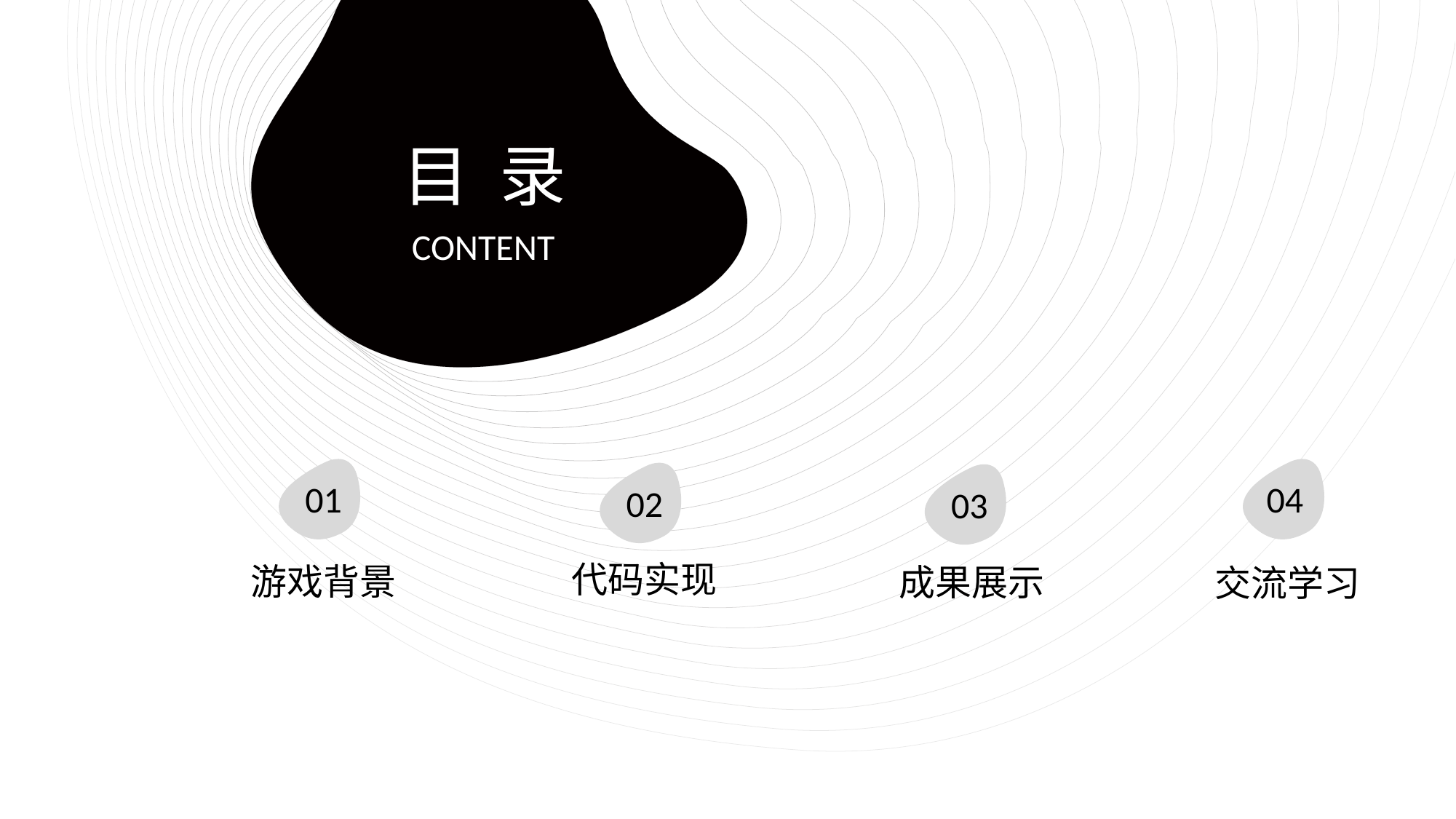

目  录
CONTENT

01

04

02

03
代码实现
游戏背景
成果展示
交流学习